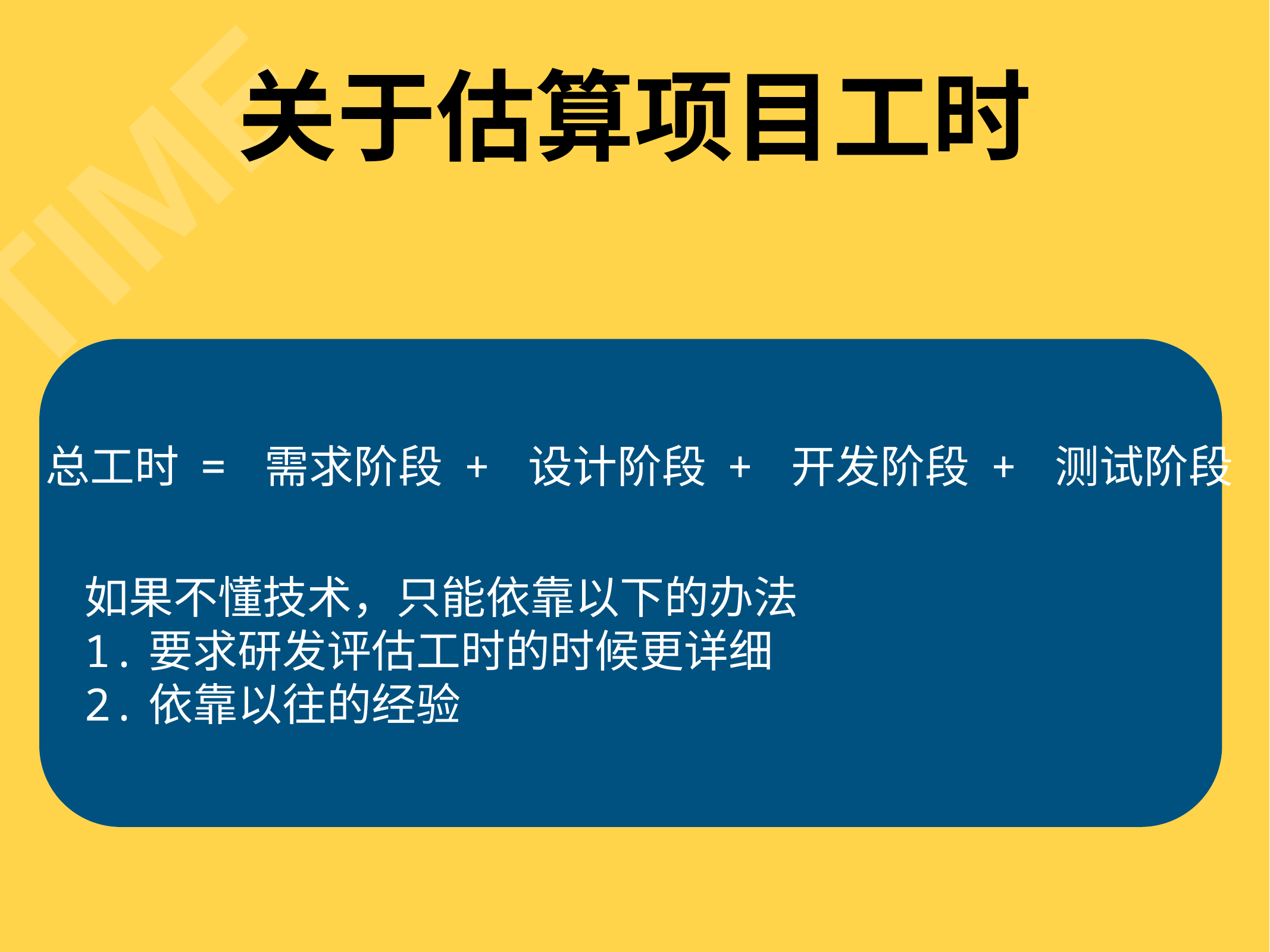

关于估算项目工时
TIME

总工时 = 需求阶段 + 设计阶段 + 开发阶段 + 测试阶段
如果不懂技术，只能依靠以下的办法
1.要求研发评估工时的时候更详细
2.依靠以往的经验